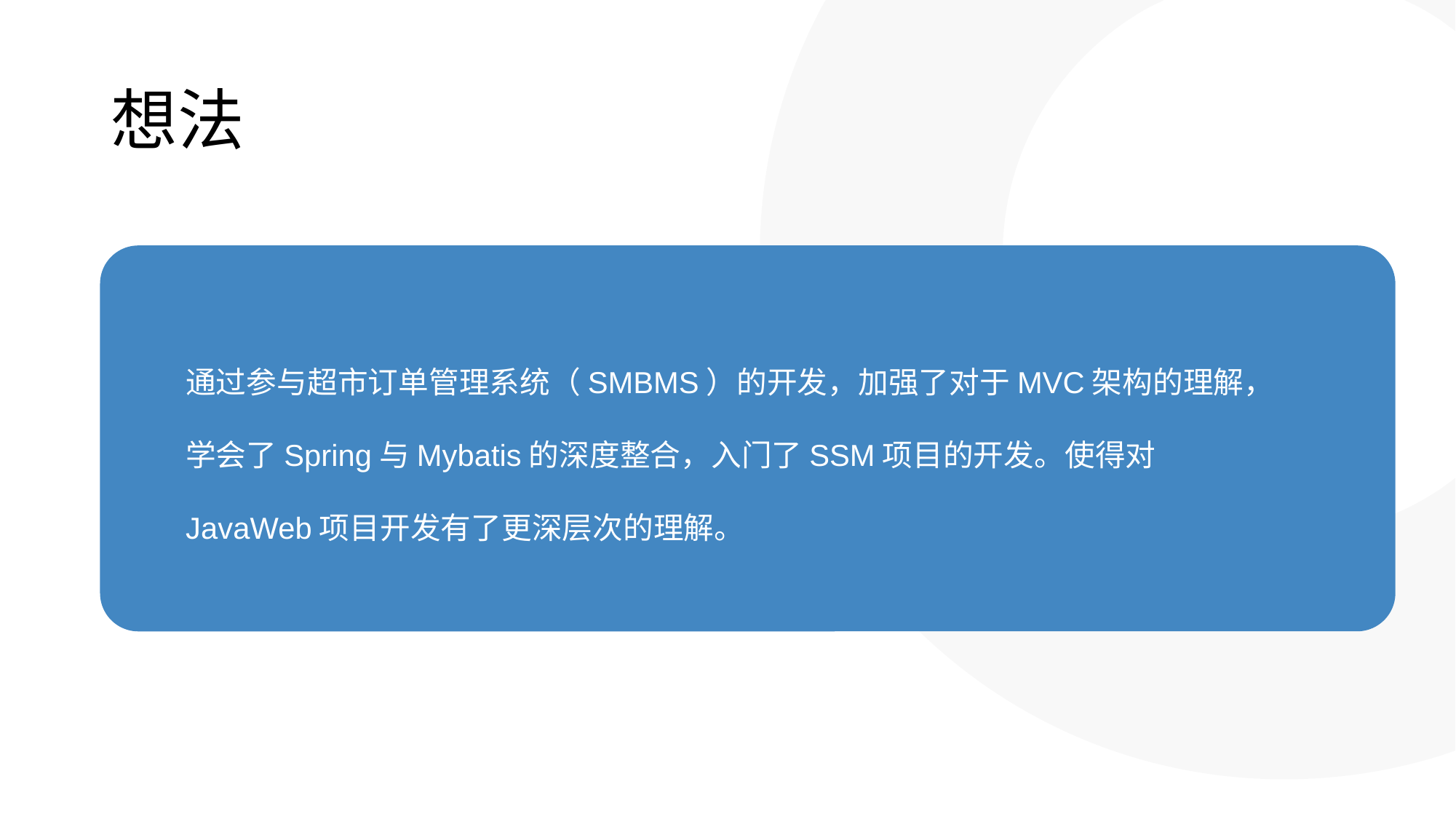

通过参与超市订单管理系统（SMBMS）的开发，加强了对于MVC架构的理解，学会了Spring与Mybatis的深度整合，入门了SSM项目的开发。使得对JavaWeb项目开发有了更深层次的理解。
# 想法